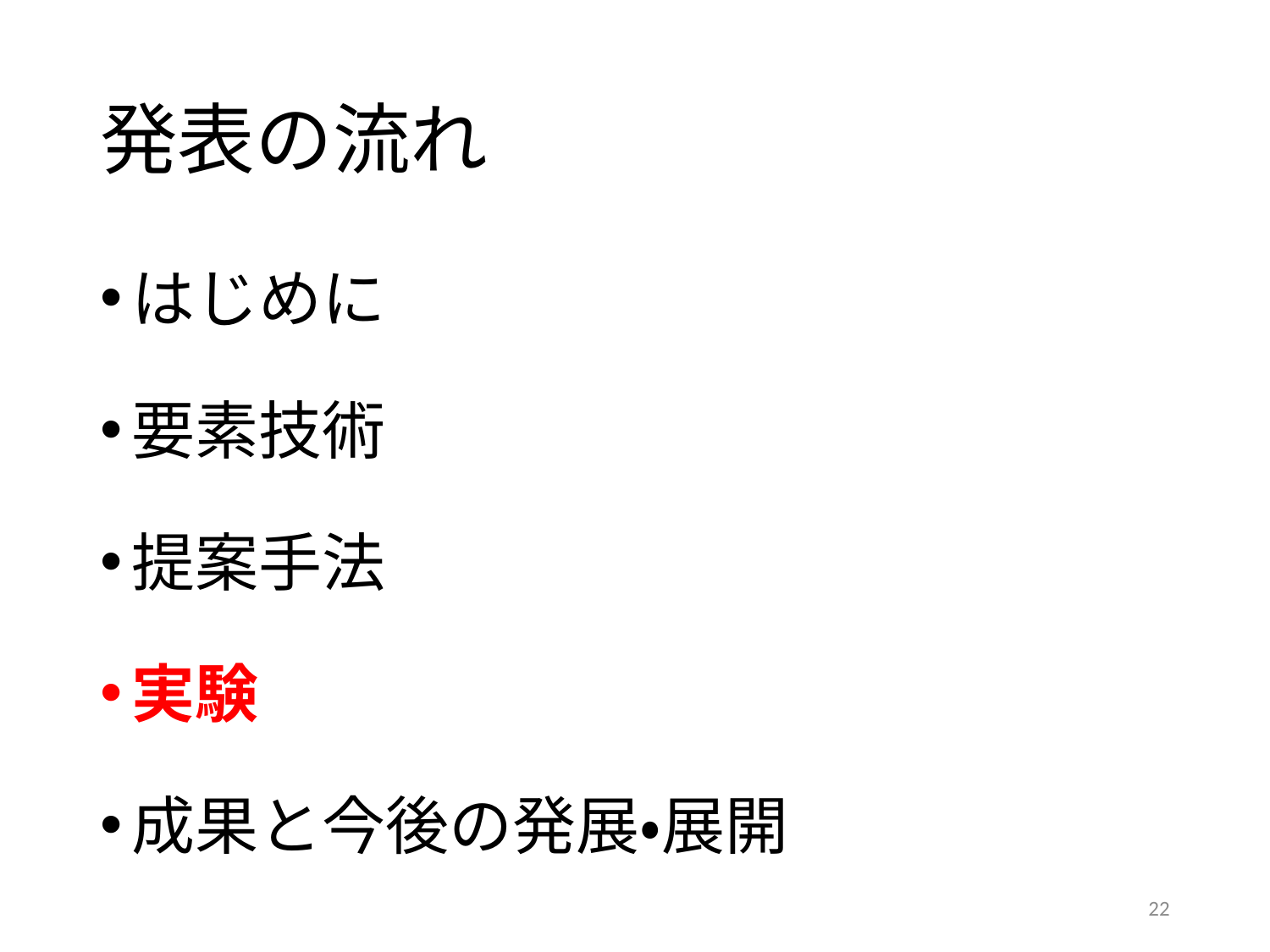

# 発表の流れ
はじめに
要素技術
提案手法
実験
成果と今後の発展・展開
22